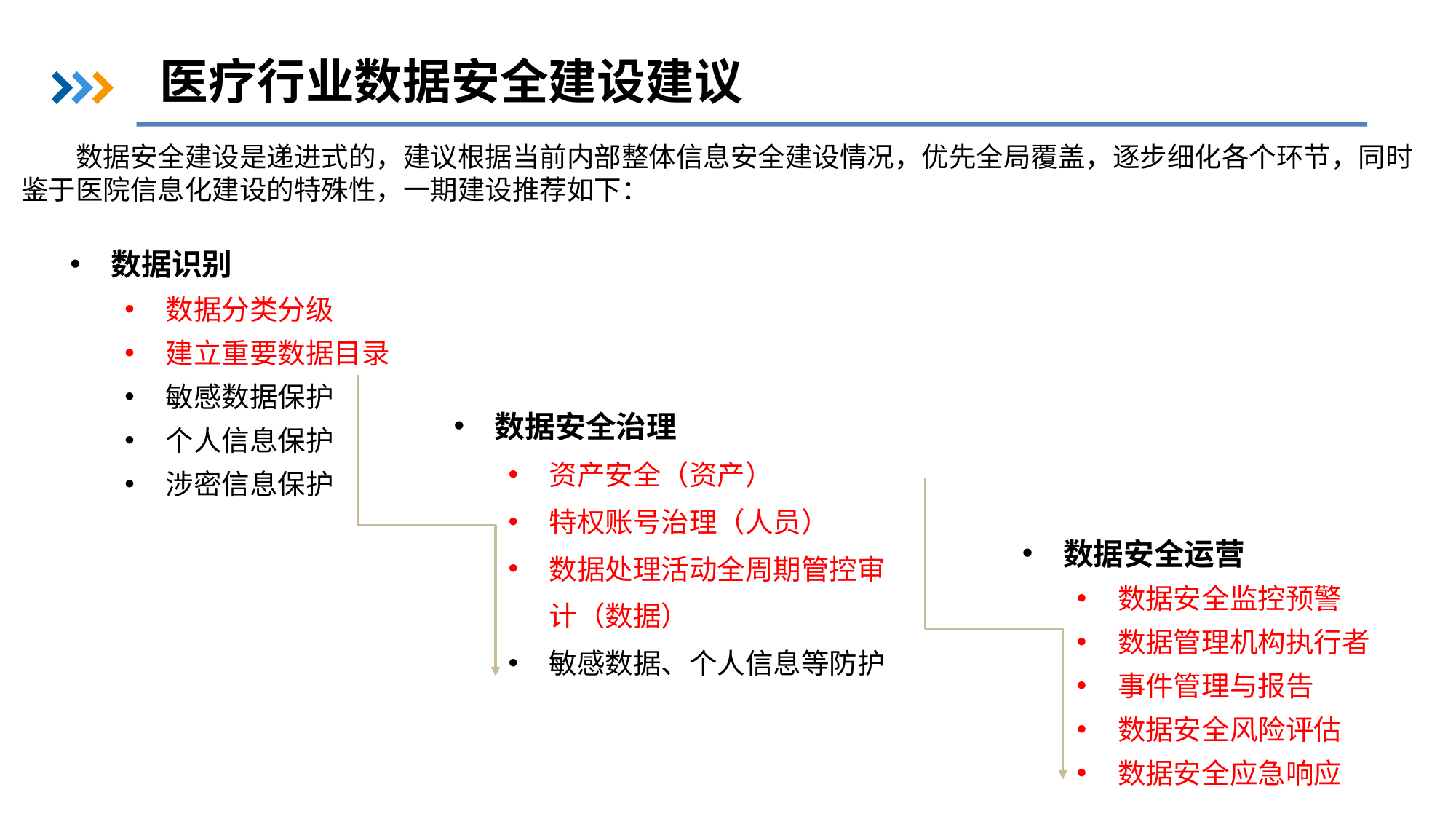

医疗行业数据安全建设建议
数据安全建设是递进式的，建议根据当前内部整体信息安全建设情况，优先全局覆盖，逐步细化各个环节，同时鉴于医院信息化建设的特殊性，一期建设推荐如下：

数据识别
数据分类分级
建立重要数据目录
敏感数据保护
个人信息保护
涉密信息保护
数据安全治理
资产安全（资产）
特权账号治理（人员）
数据处理活动全周期管控审计（数据）
敏感数据、个人信息等防护
数据安全运营
数据安全监控预警
数据管理机构执行者
事件管理与报告
数据安全风险评估
数据安全应急响应